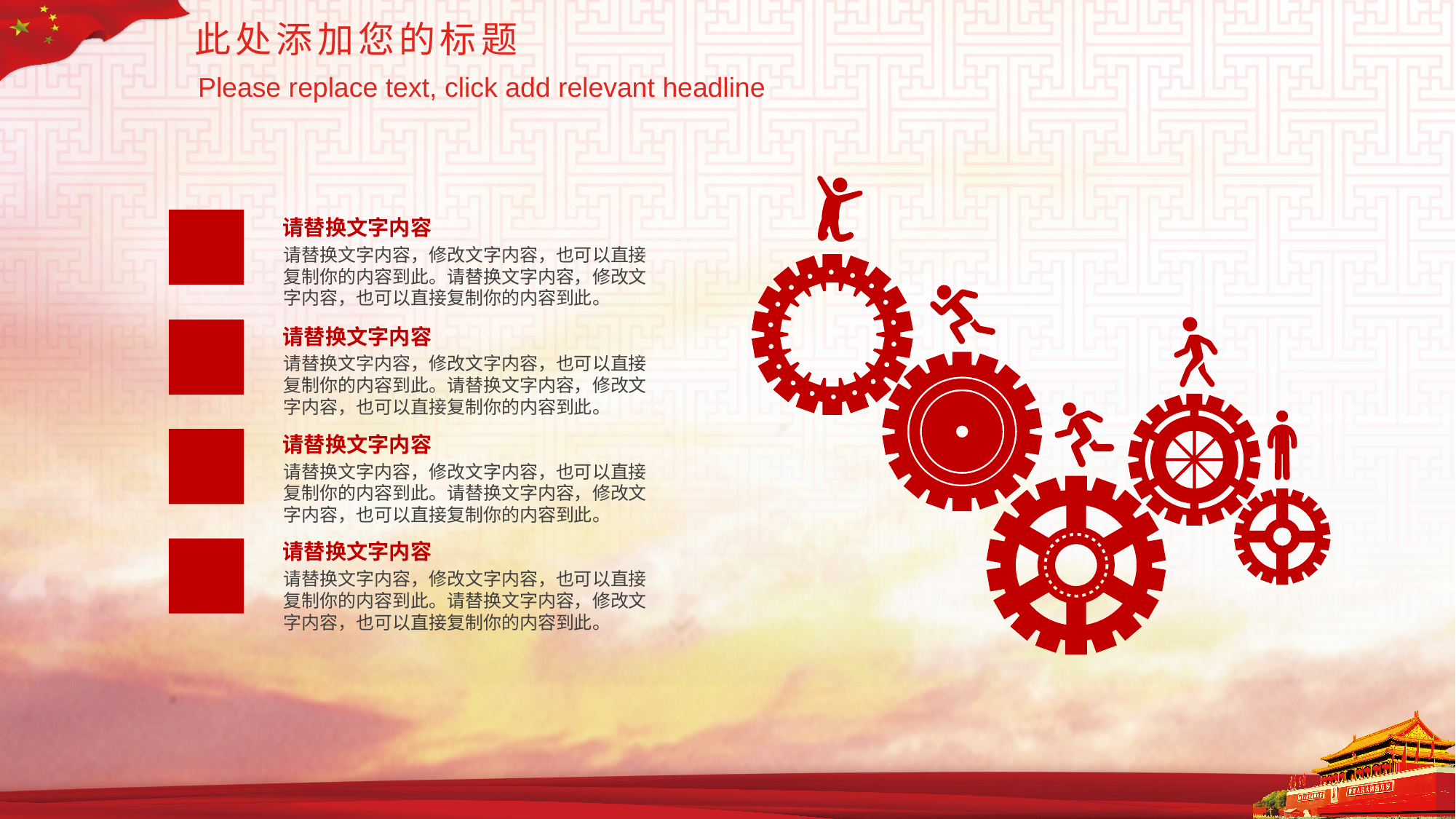

此处添加您的标题
Please replace text, click add relevant headline

请替换文字内容

请替换文字内容，修改文字内容，也可以直接复制你的内容到此。请替换文字内容，修改文字内容，也可以直接复制你的内容到此。
请替换文字内容

请替换文字内容，修改文字内容，也可以直接复制你的内容到此。请替换文字内容，修改文字内容，也可以直接复制你的内容到此。
请替换文字内容

请替换文字内容，修改文字内容，也可以直接复制你的内容到此。请替换文字内容，修改文字内容，也可以直接复制你的内容到此。
请替换文字内容

请替换文字内容，修改文字内容，也可以直接复制你的内容到此。请替换文字内容，修改文字内容，也可以直接复制你的内容到此。